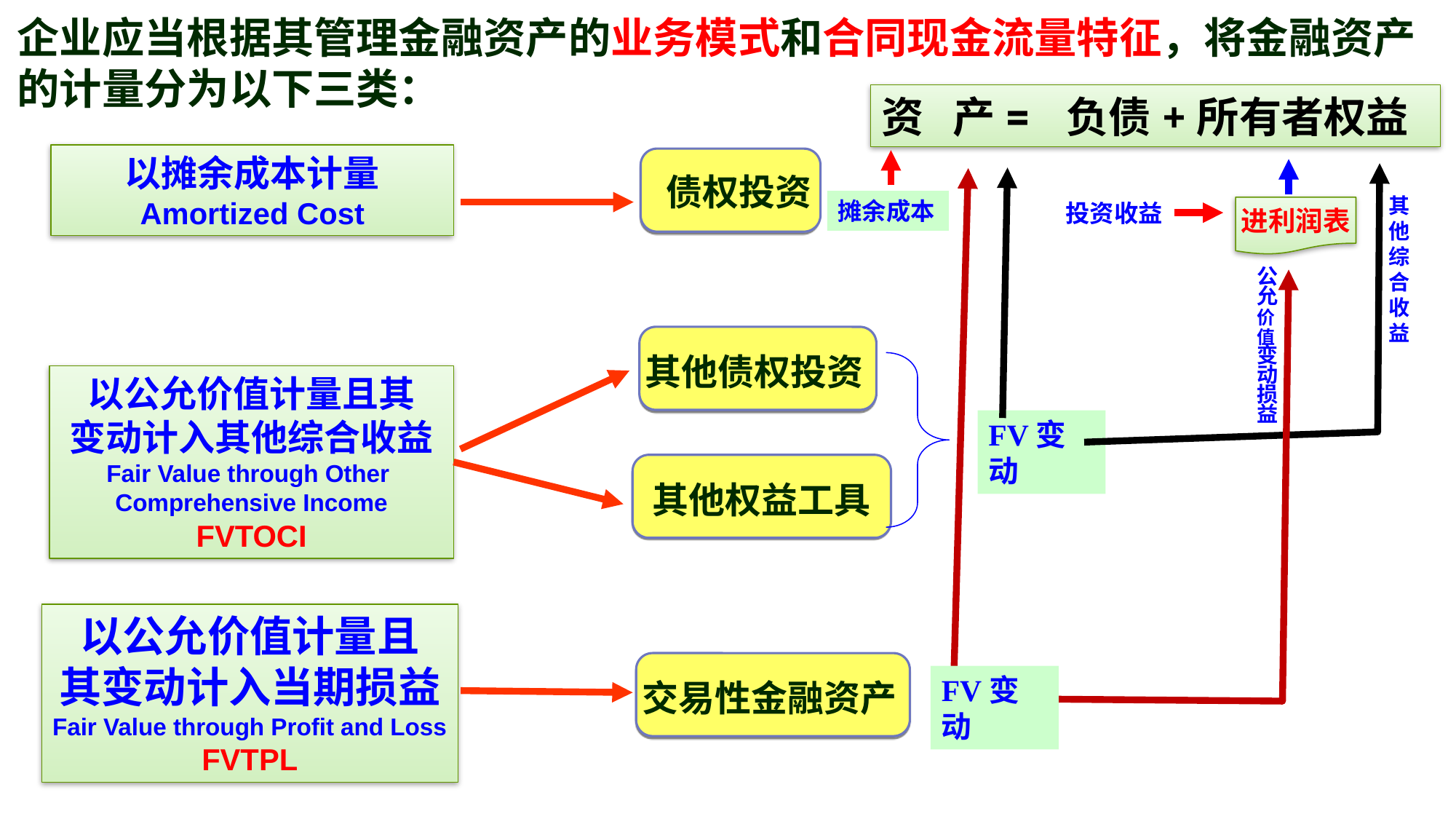

企业应当根据其管理金融资产的业务模式和合同现金流量特征，将金融资产的计量分为以下三类：
资   产= 负债+所有者权益
以摊余成本计量
Amortized Cost

债权投资
摊余成本

其他综合收益
投资收益
进利润表
公允价值变动损益

其他债权投资

以公允价值计量且其
变动计入其他综合收益
Fair Value through Other
Comprehensive Income
FVTOCI
FV变动

其他权益工具
以公允价值计量且
其变动计入当期损益
Fair Value through Profit and Loss
FVTPL

交易性金融资产
FV变动